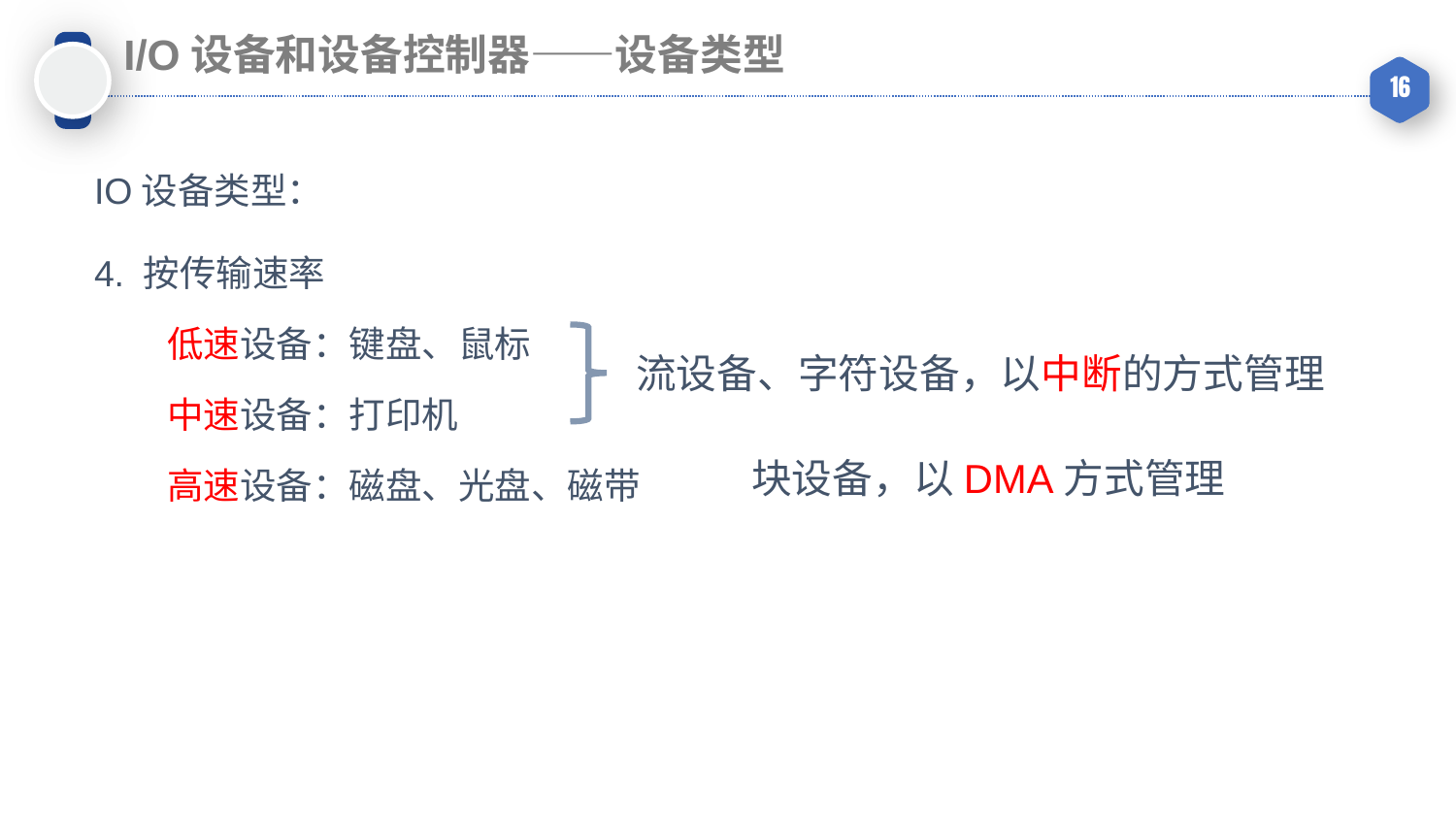

I/O设备和设备控制器——设备类型
IO设备类型：
4. 按传输速率
低速设备：键盘、鼠标
中速设备：打印机
高速设备：磁盘、光盘、磁带

流设备、字符设备，以中断的方式管理
块设备，以DMA方式管理